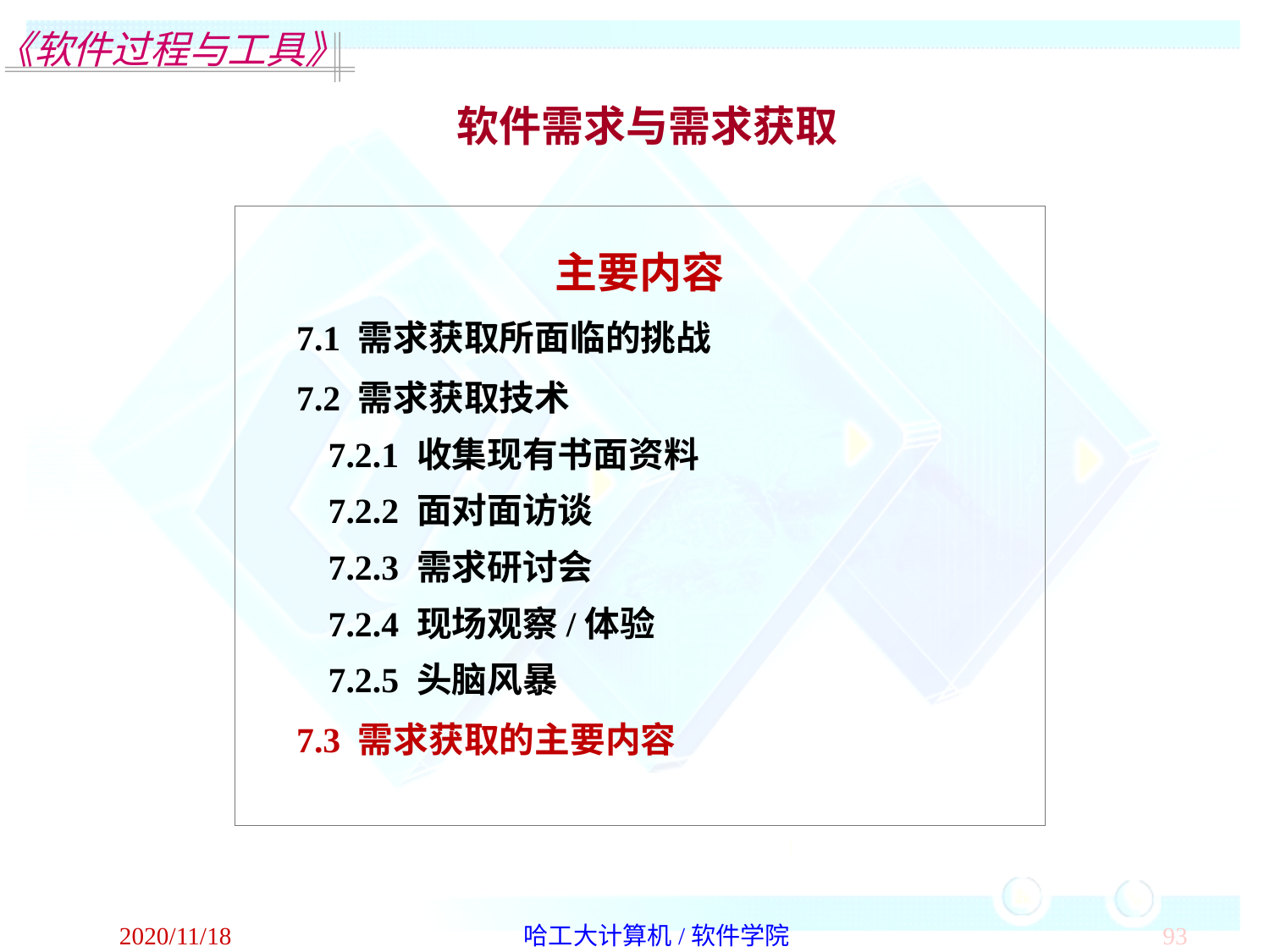

软件需求与需求获取

主要内容
7.1 需求获取所面临的挑战
7.2 需求获取技术
7.2.1 收集现有书面资料
7.2.2 面对面访谈
7.2.3 需求研讨会
7.2.4 现场观察/体验
7.2.5 头脑风暴
7.3 需求获取的主要内容